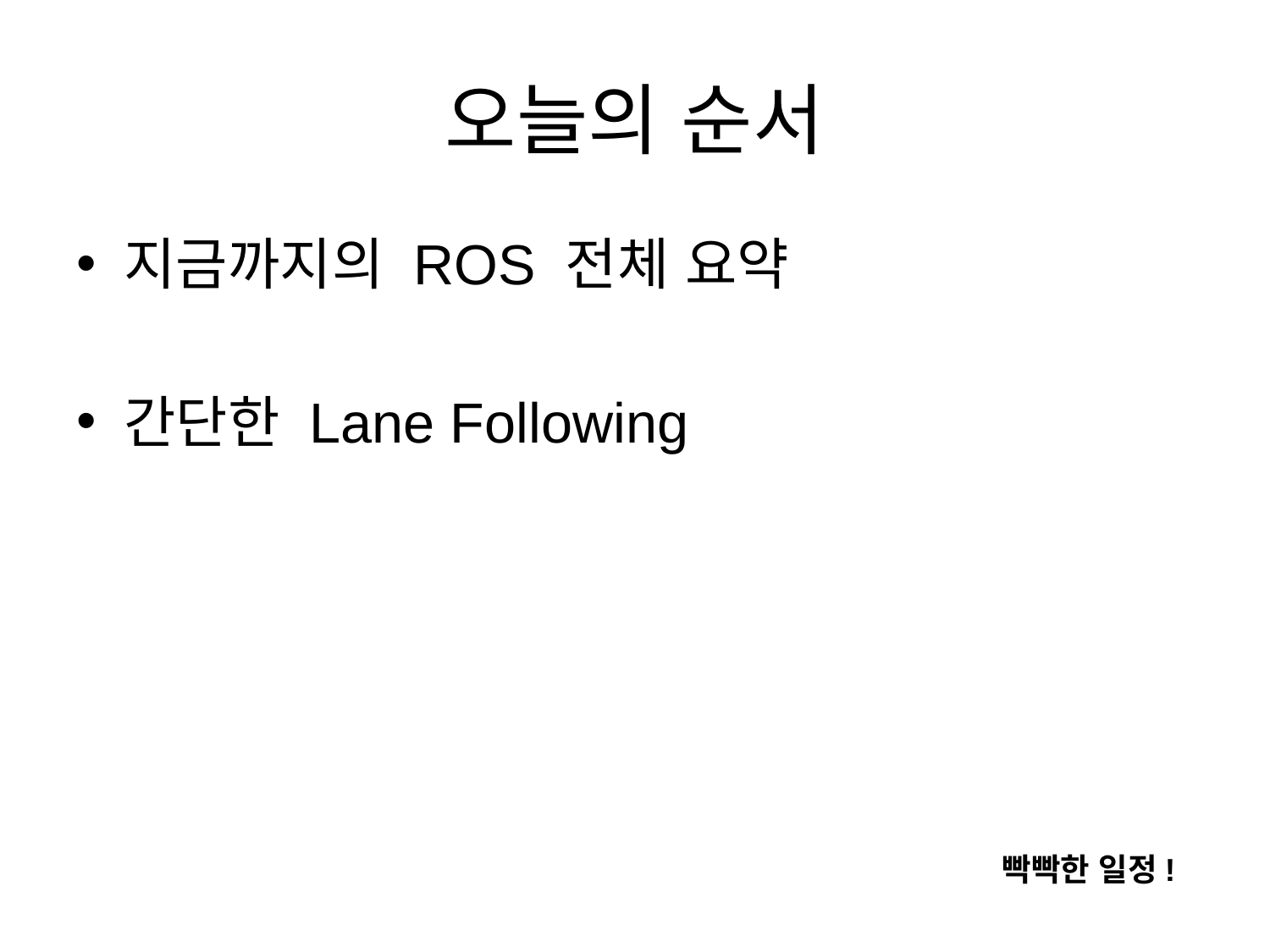

# 오늘의 순서
지금까지의 ROS 전체 요약

간단한 Lane Following
빡빡한 일정!